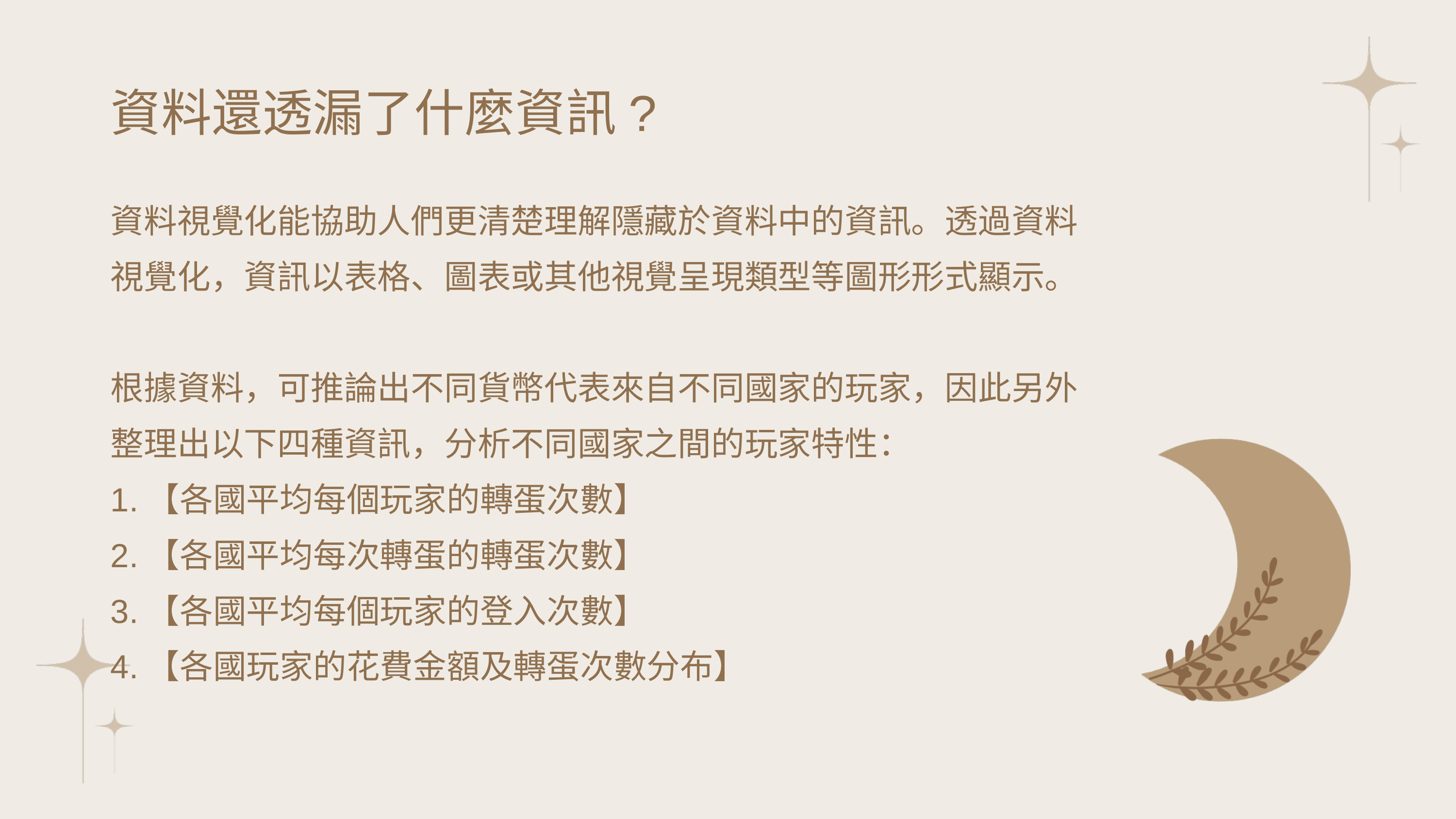

資料還透漏了什麼資訊?
資料視覺化能協助人們更清楚理解隱藏於資料中的資訊。透過資料視覺化，資訊以表格、圖表或其他視覺呈現類型等圖形形式顯示。

根據資料，可推論出不同貨幣代表來自不同國家的玩家，因此另外整理出以下四種資訊，分析不同國家之間的玩家特性：
1.【各國平均每個玩家的轉蛋次數】
2.【各國平均每次轉蛋的轉蛋次數】
3.【各國平均每個玩家的登入次數】
4.【各國玩家的花費金額及轉蛋次數分布】